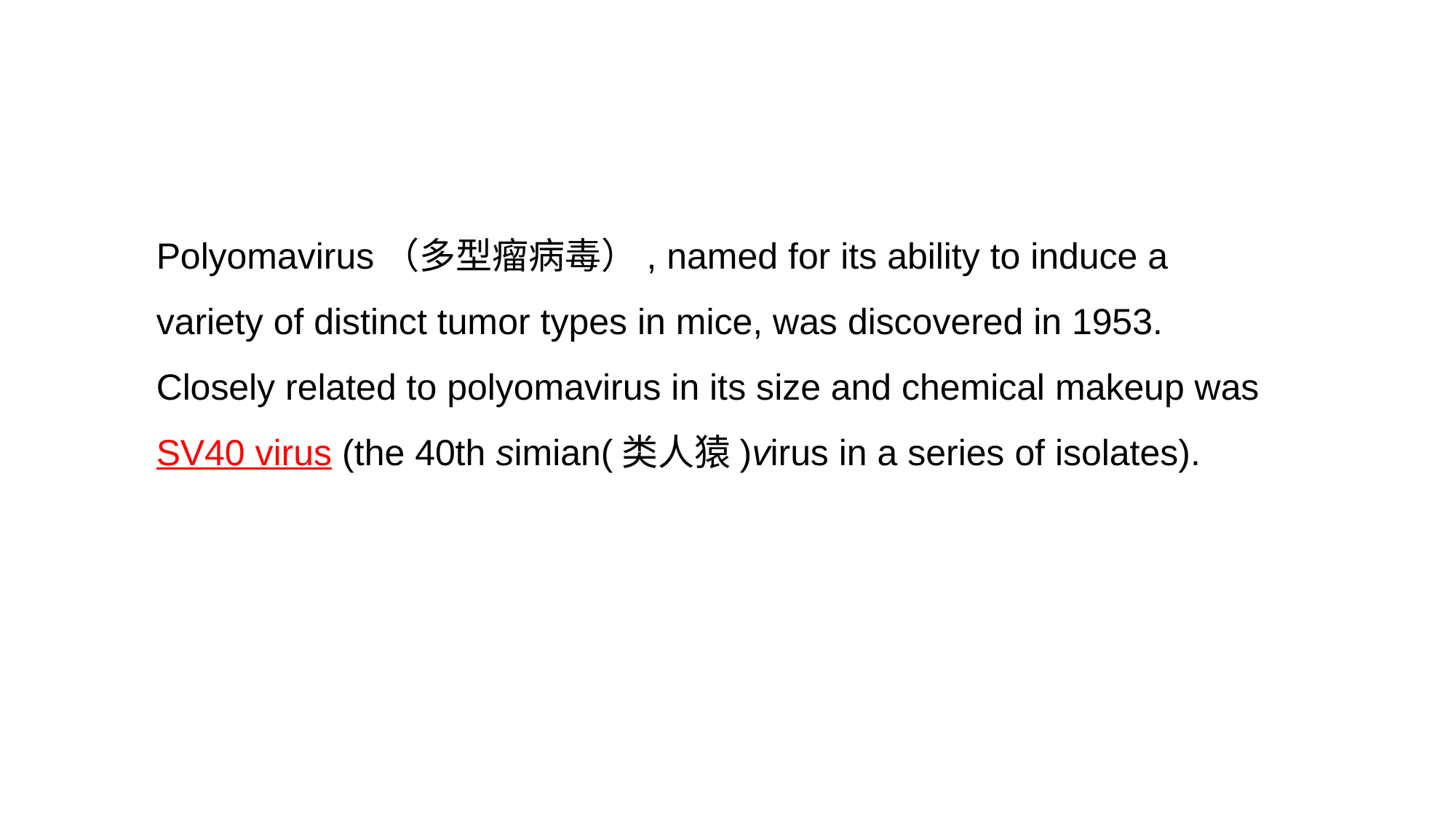

Polyomavirus（多型瘤病毒）, named for its ability to induce a variety of distinct tumor types in mice, was discovered in 1953. Closely related to polyomavirus in its size and chemical makeup was SV40 virus (the 40th simian(类人猿)virus in a series of isolates).